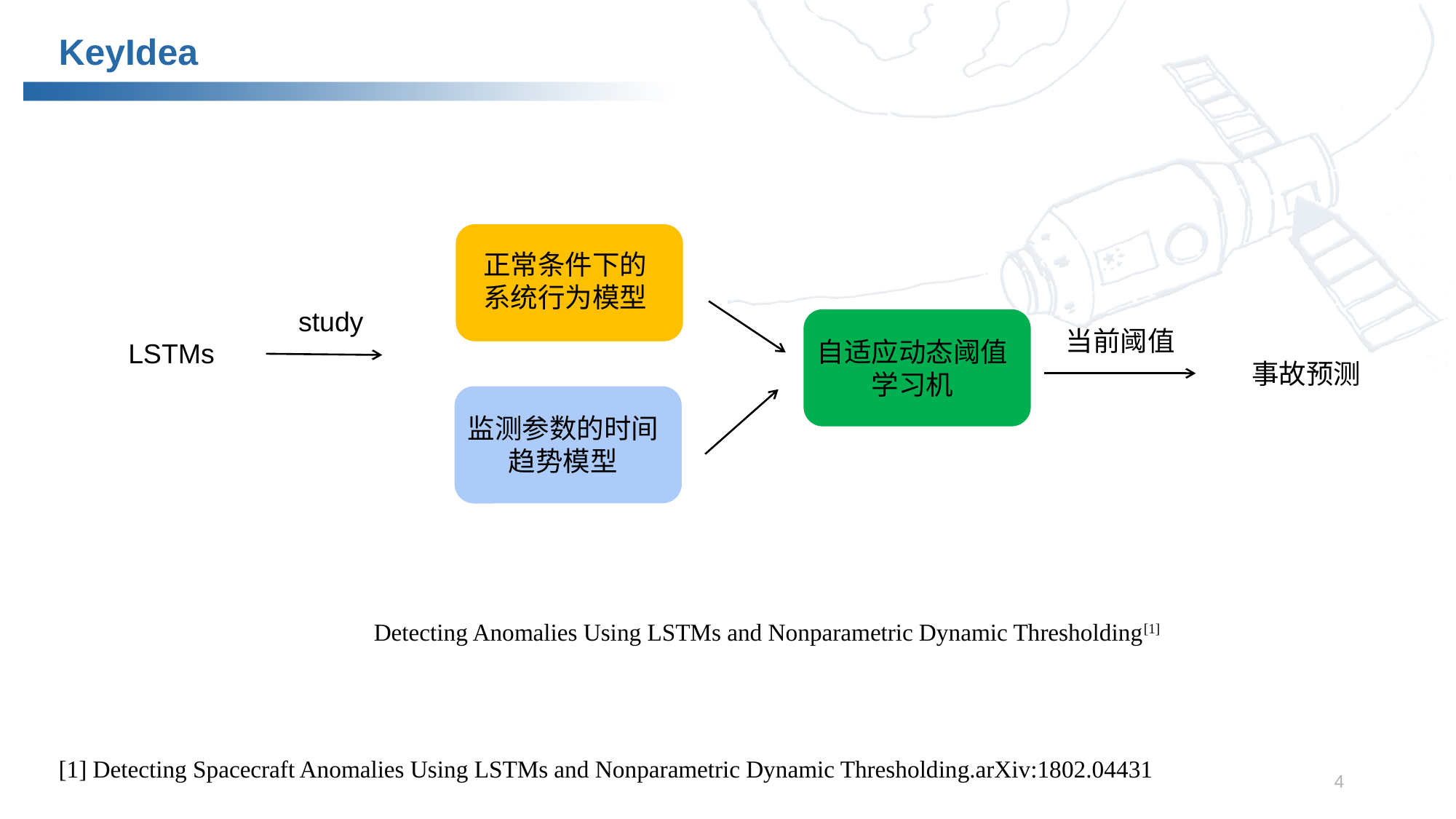

KeyIdea

正常条件下的系统行为模型

study

自适应动态阈值学习机
当前阈值
LSTMs
事故预测

监测参数的时间趋势模型
Detecting Anomalies Using LSTMs and Nonparametric Dynamic Thresholding[1]
[1] Detecting Spacecraft Anomalies Using LSTMs and Nonparametric Dynamic Thresholding.arXiv:1802.04431
4